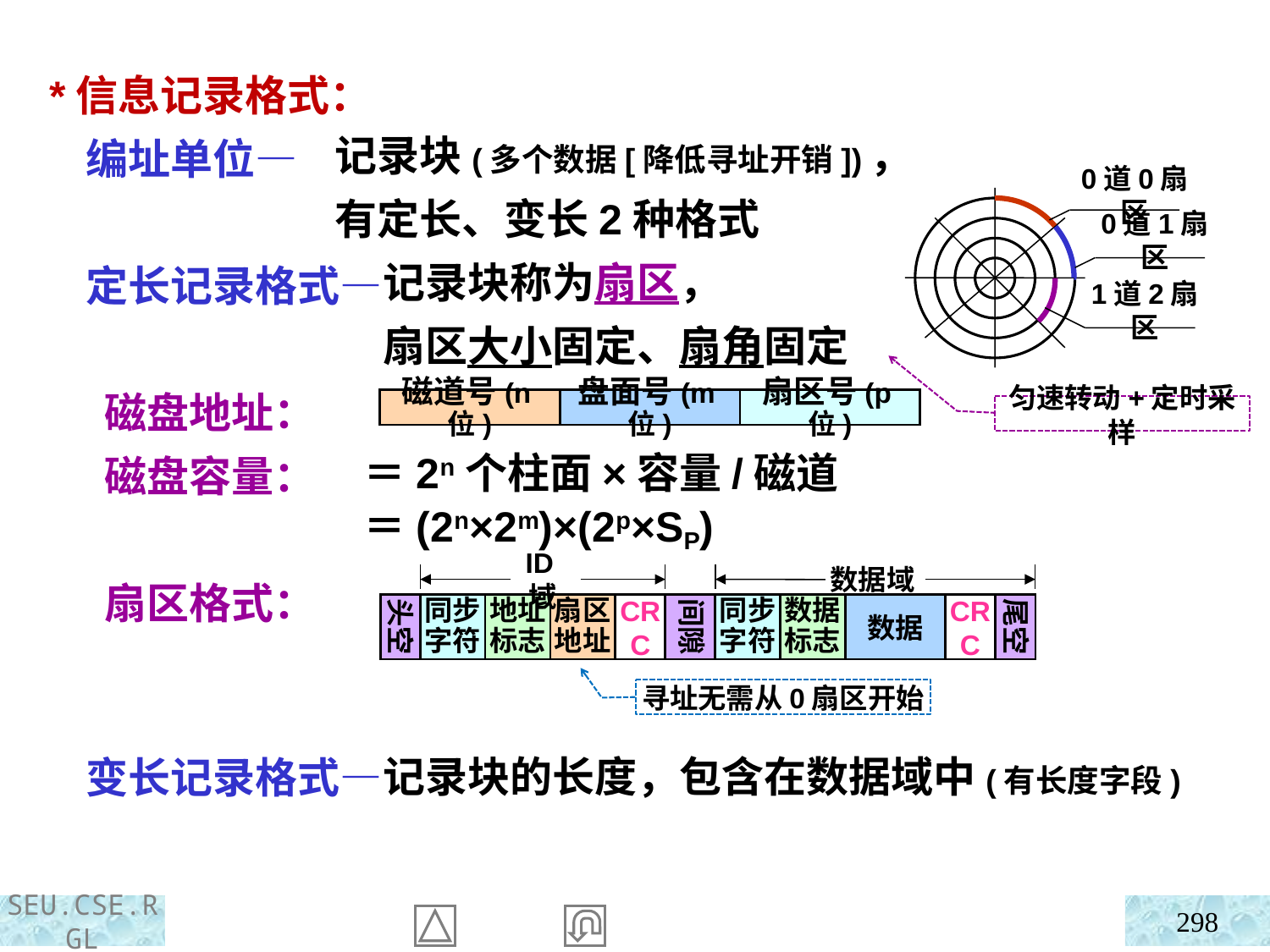

*信息记录格式：
    编址单位—

    定长记录格式—

      磁盘地址：
      磁盘容量：

      扇区格式：

    变长记录格式—
记录块(多个数据[降低寻址开销])，
有定长、变长2种格式
    记录块称为扇区，
    扇区大小固定、扇角固定

  ＝2n个柱面×容量/磁道
  ＝(2n×2m)×(2p×SP)

    记录块的长度，包含在数据域中(有长度字段)
0道0扇区

0道1扇区

1道2扇区

磁道号(n位)
盘面号(m位)
扇区号(p位)
匀速转动+定时采样
ID域
数据域
头空
同步字符
地址标志
扇区地址
CRC
间隙
同步字符
数据标志
数据
CRC
尾空
寻址无需从0扇区开始
298